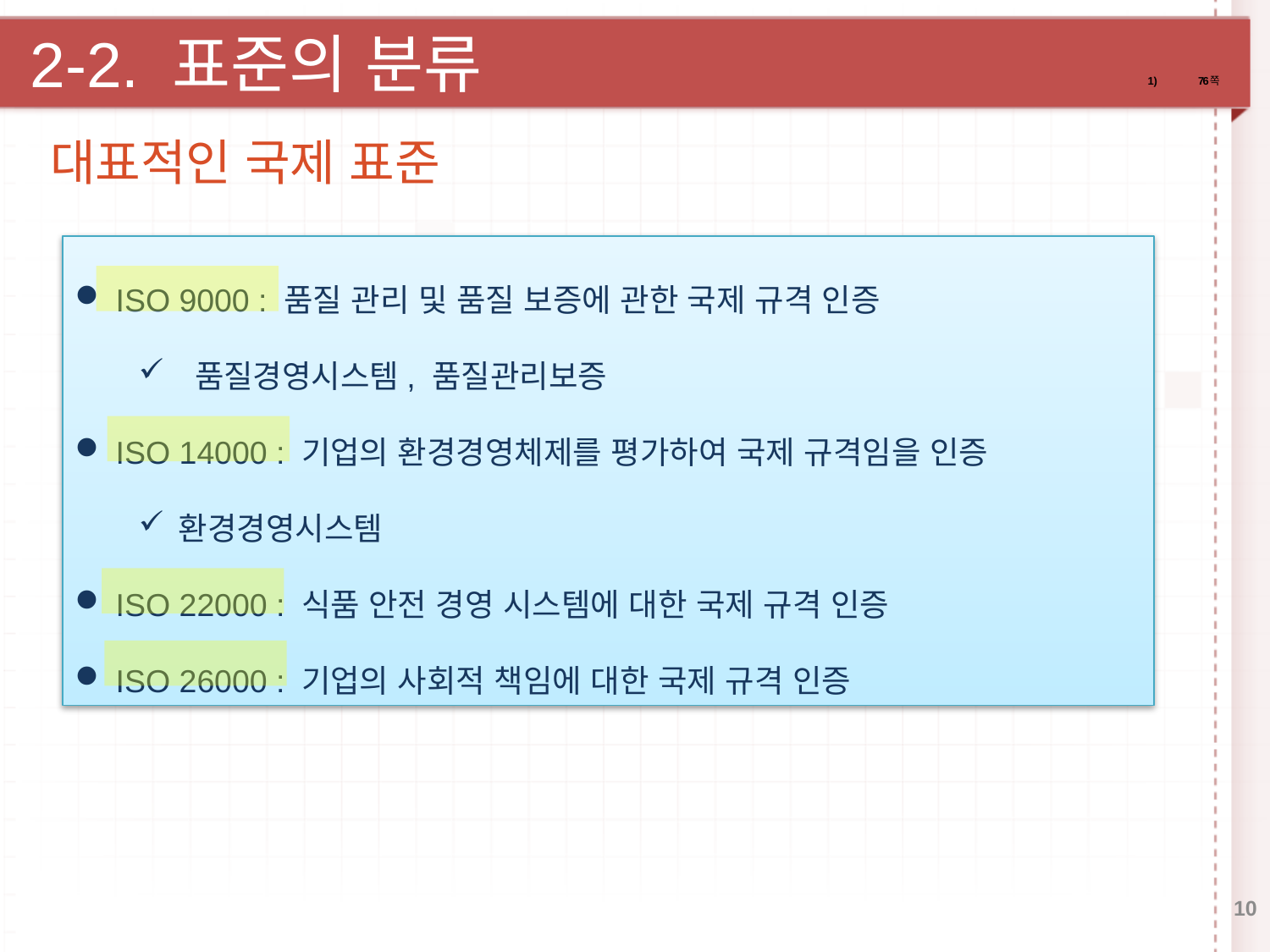

2-2. 표준의 분류
76쪽

대표적인 국제 표준
 ISO 9000 : 품질 관리 및 품질 보증에 관한 국제 규격 인증
 품질경영시스템, 품질관리보증
 ISO 14000 : 기업의 환경경영체제를 평가하여 국제 규격임을 인증
환경경영시스템
 ISO 22000 : 식품 안전 경영 시스템에 대한 국제 규격 인증
 ISO 26000 : 기업의 사회적 책임에 대한 국제 규격 인증

10